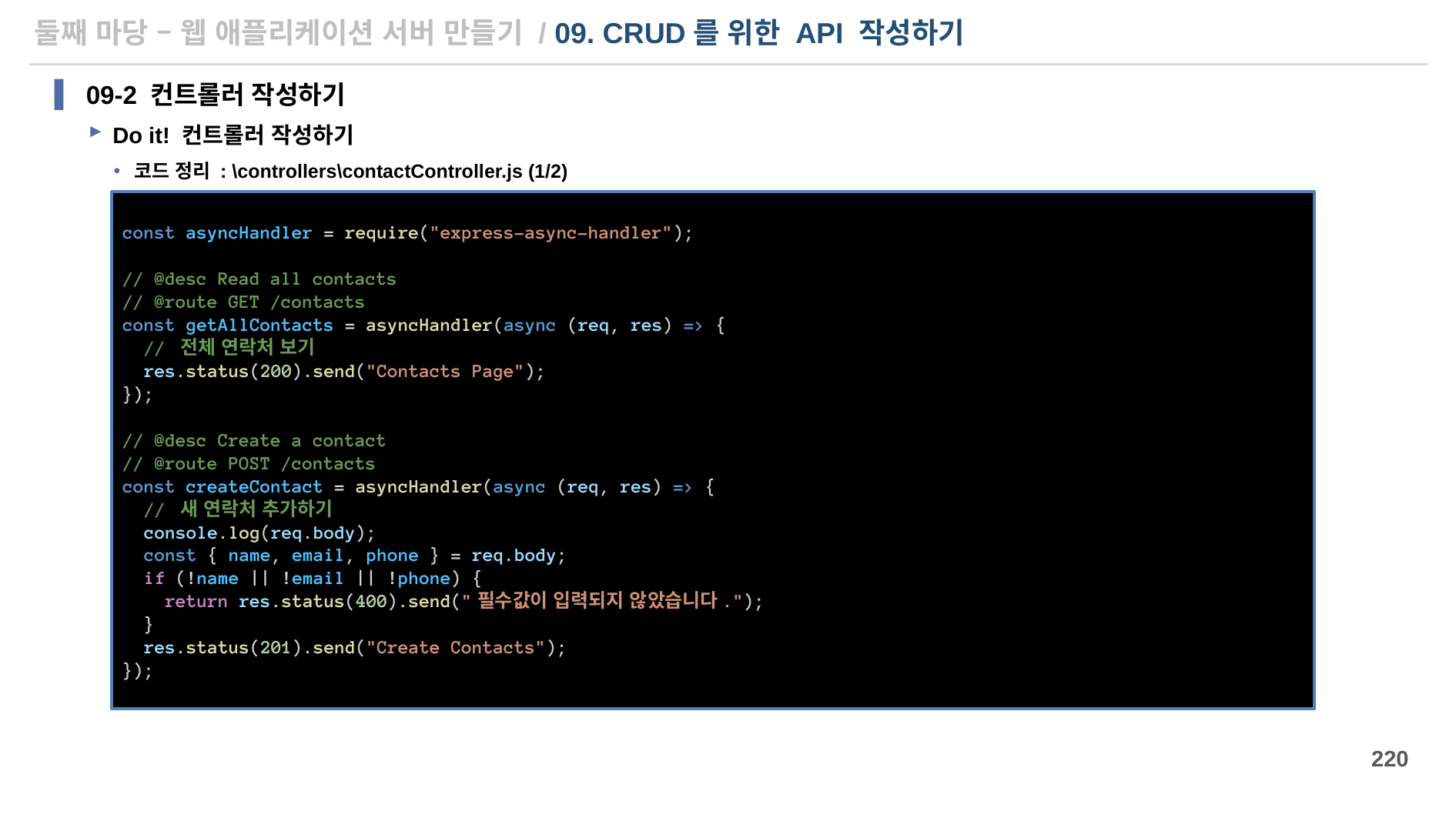

# 둘째 마당 – 웹 애플리케이션 서버 만들기 / 09. CRUD를 위한 API 작성하기
09-2 컨트롤러 작성하기
Do it! 컨트롤러 작성하기
코드 정리 : \controllers\contactController.js (1/2)
const asyncHandler = require("express-async-handler");
// @desc Read all contacts
// @route GET /contacts
const getAllContacts = asyncHandler(async (req, res) => {
  // 전체 연락처 보기
  res.status(200).send("Contacts Page");
});
// @desc Create a contact
// @route POST /contacts
const createContact = asyncHandler(async (req, res) => {
  // 새 연락처 추가하기
  console.log(req.body);
  const { name, email, phone } = req.body;
  if (!name || !email || !phone) {
    return res.status(400).send("필수값이 입력되지 않았습니다.");
  }
  res.status(201).send("Create Contacts");
});
220